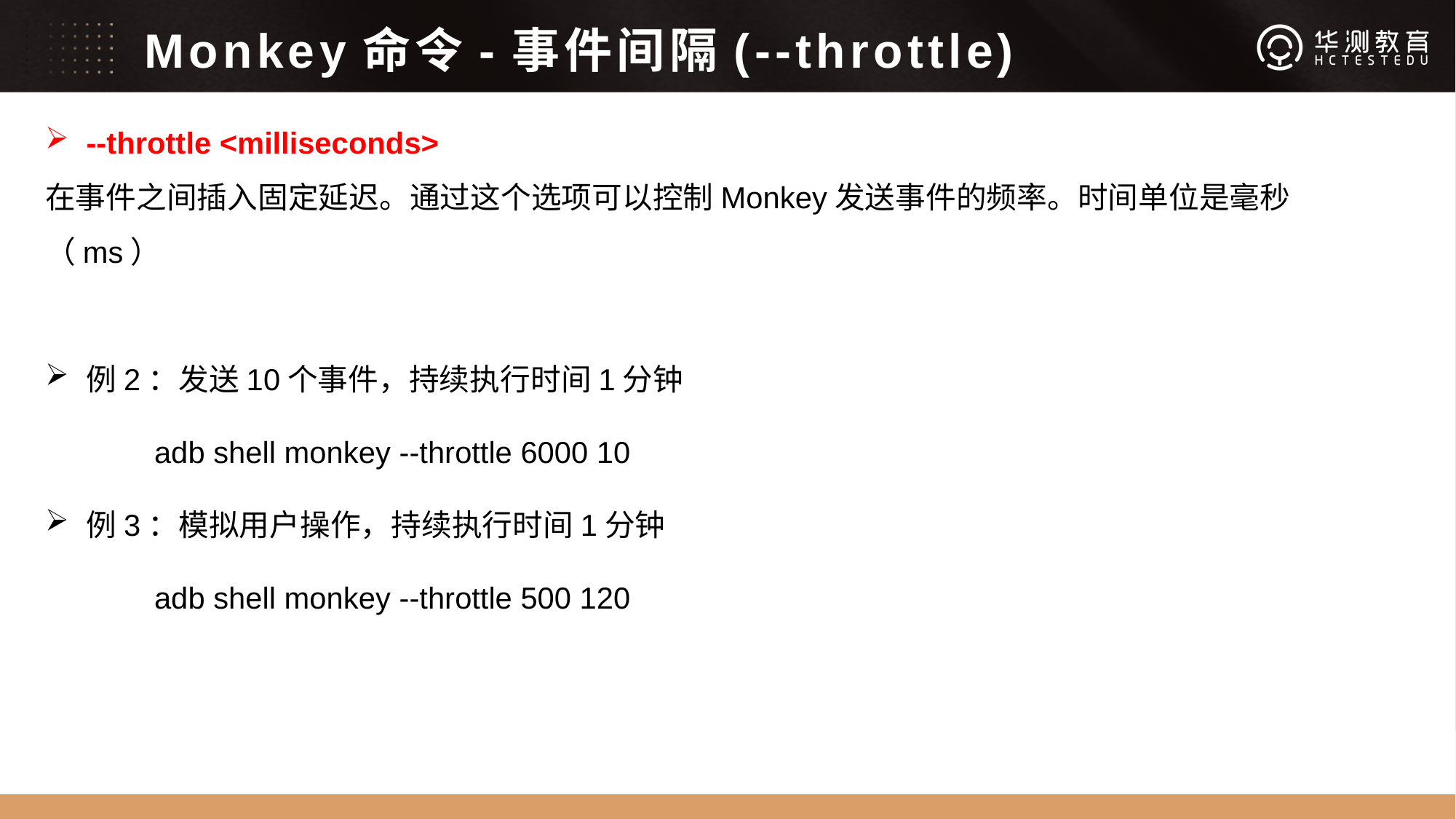

# Monkey命令-事件间隔(--throttle)

--throttle <milliseconds>
在事件之间插入固定延迟。通过这个选项可以控制Monkey发送事件的频率。时间单位是毫秒（ms）

例2：发送10个事件，持续执行时间1分钟
	adb shell monkey --throttle 6000 10
例3：模拟用户操作，持续执行时间1分钟
	adb shell monkey --throttle 500 120